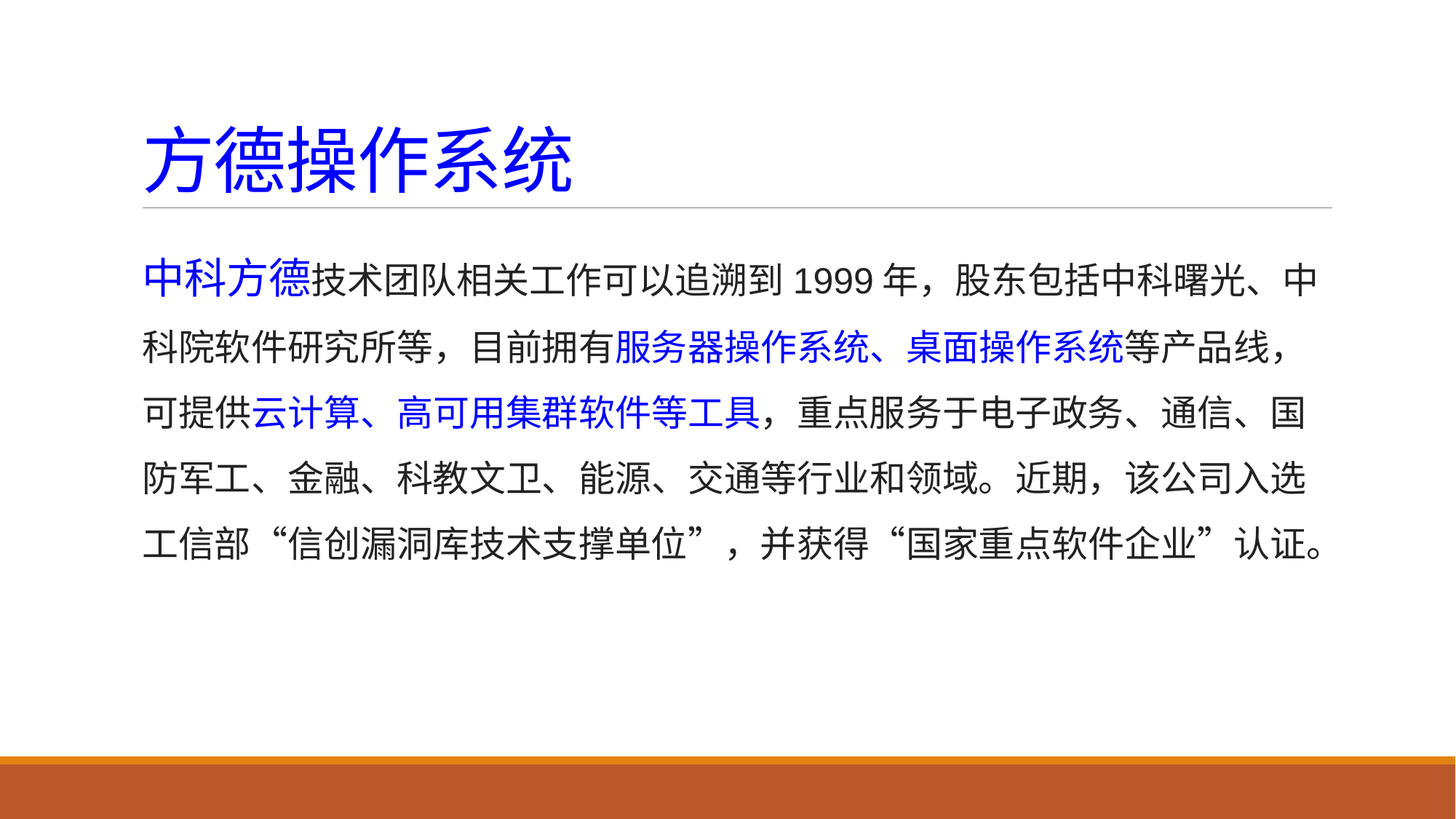

# 方德操作系统
中科方德技术团队相关工作可以追溯到1999年，股东包括中科曙光、中科院软件研究所等，目前拥有服务器操作系统、桌面操作系统等产品线，可提供云计算、高可用集群软件等工具，重点服务于电子政务、通信、国防军工、金融、科教文卫、能源、交通等行业和领域。近期，该公司入选工信部“信创漏洞库技术支撑单位”，并获得“国家重点软件企业”认证。